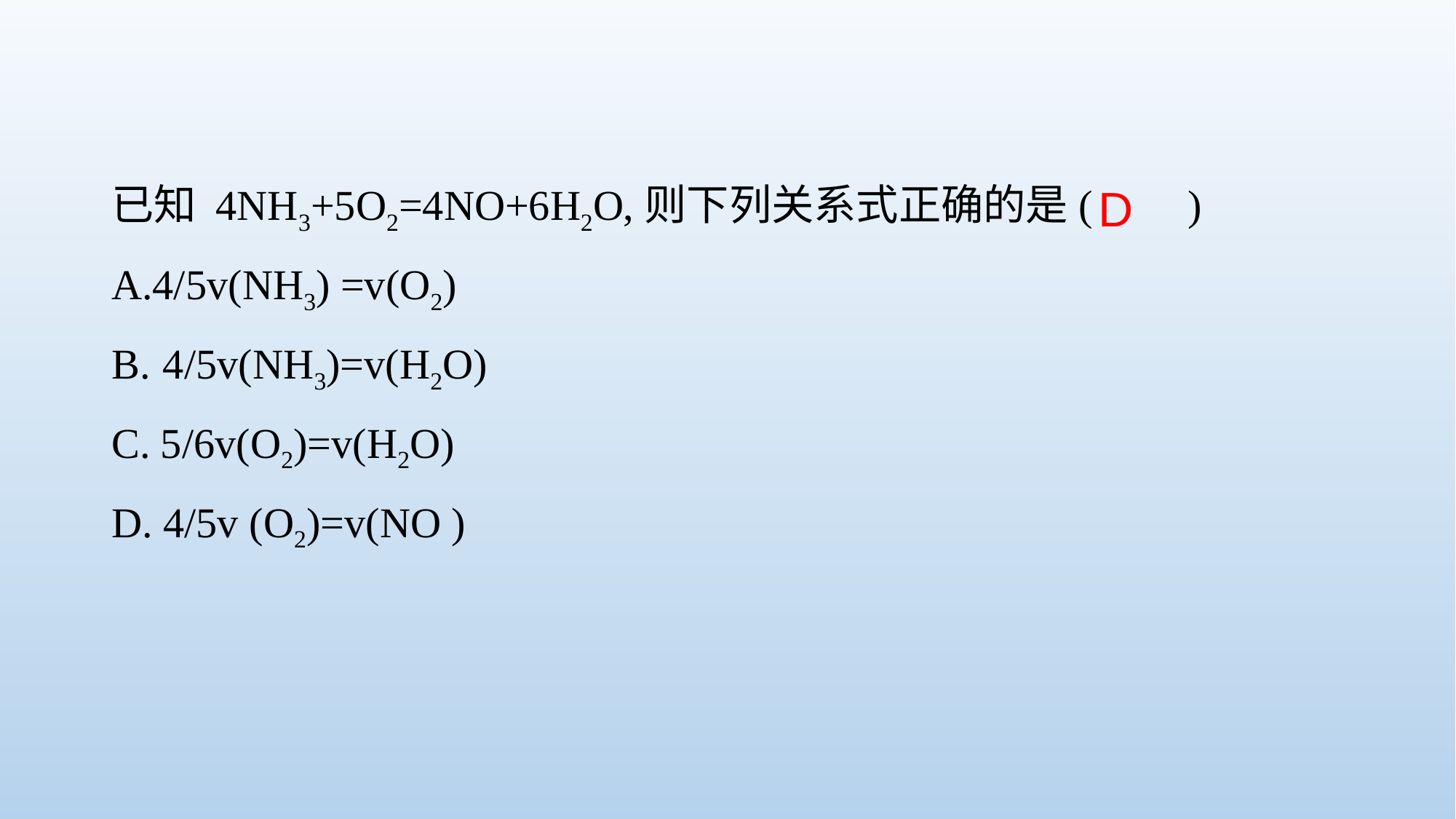

已知 4NH3+5O2=4NO+6H2O,则下列关系式正确的是(         )
4/5v(NH3) =v(O2)
 4/5v(NH3)=v(H2O)
C. 5/6v(O2)=v(H2O)
D. 4/5v (O2)=v(NO )
D